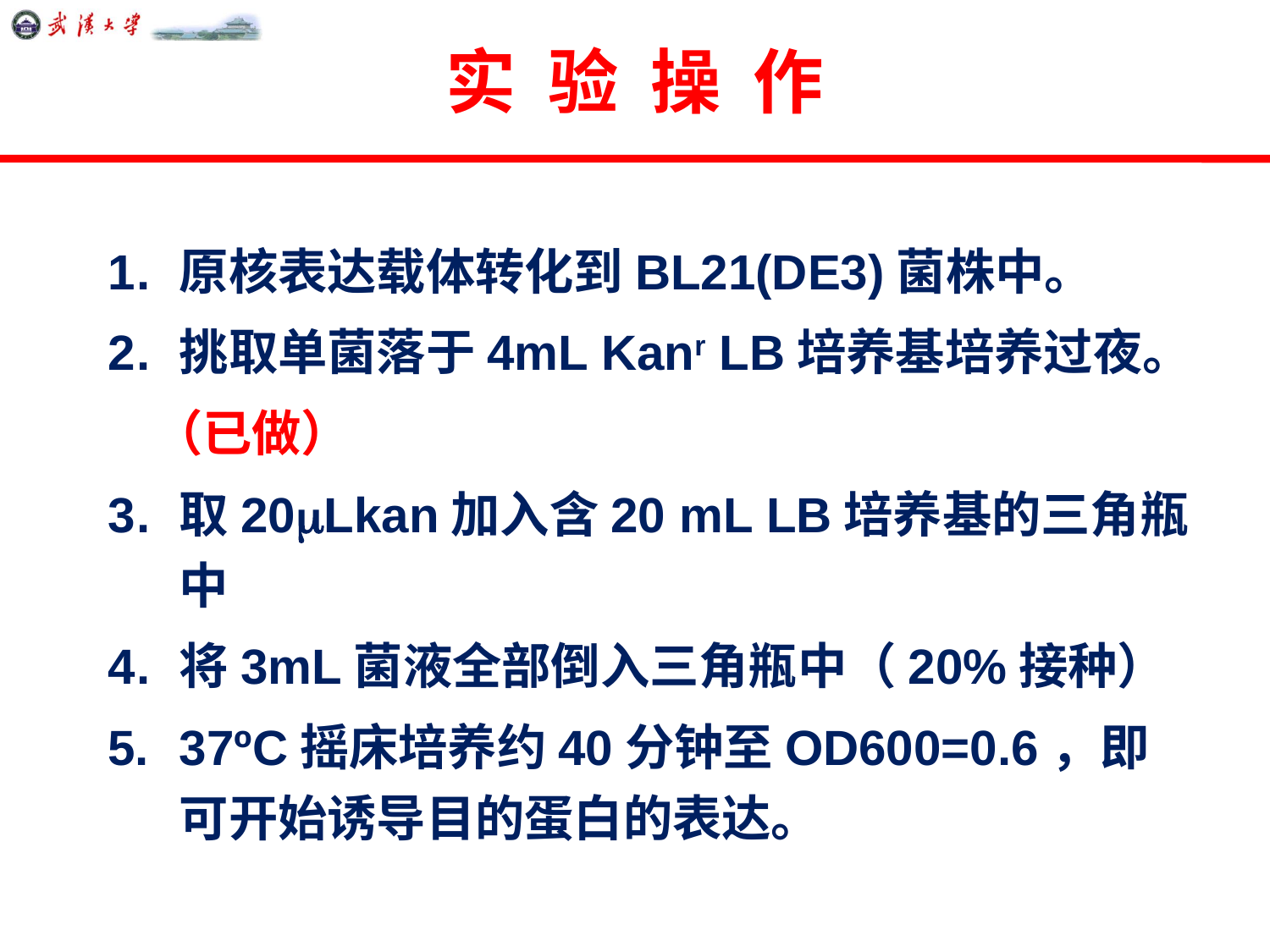

# 实  验  操  作
原核表达载体转化到BL21(DE3)菌株中。
挑取单菌落于4mL Kanr LB培养基培养过夜。
   （已做）
取20μLkan加入含20 mL LB培养基的三角瓶中
将3mL菌液全部倒入三角瓶中（20%接种）
37ºC摇床培养约40分钟至OD600=0.6，即可开始诱导目的蛋白的表达。